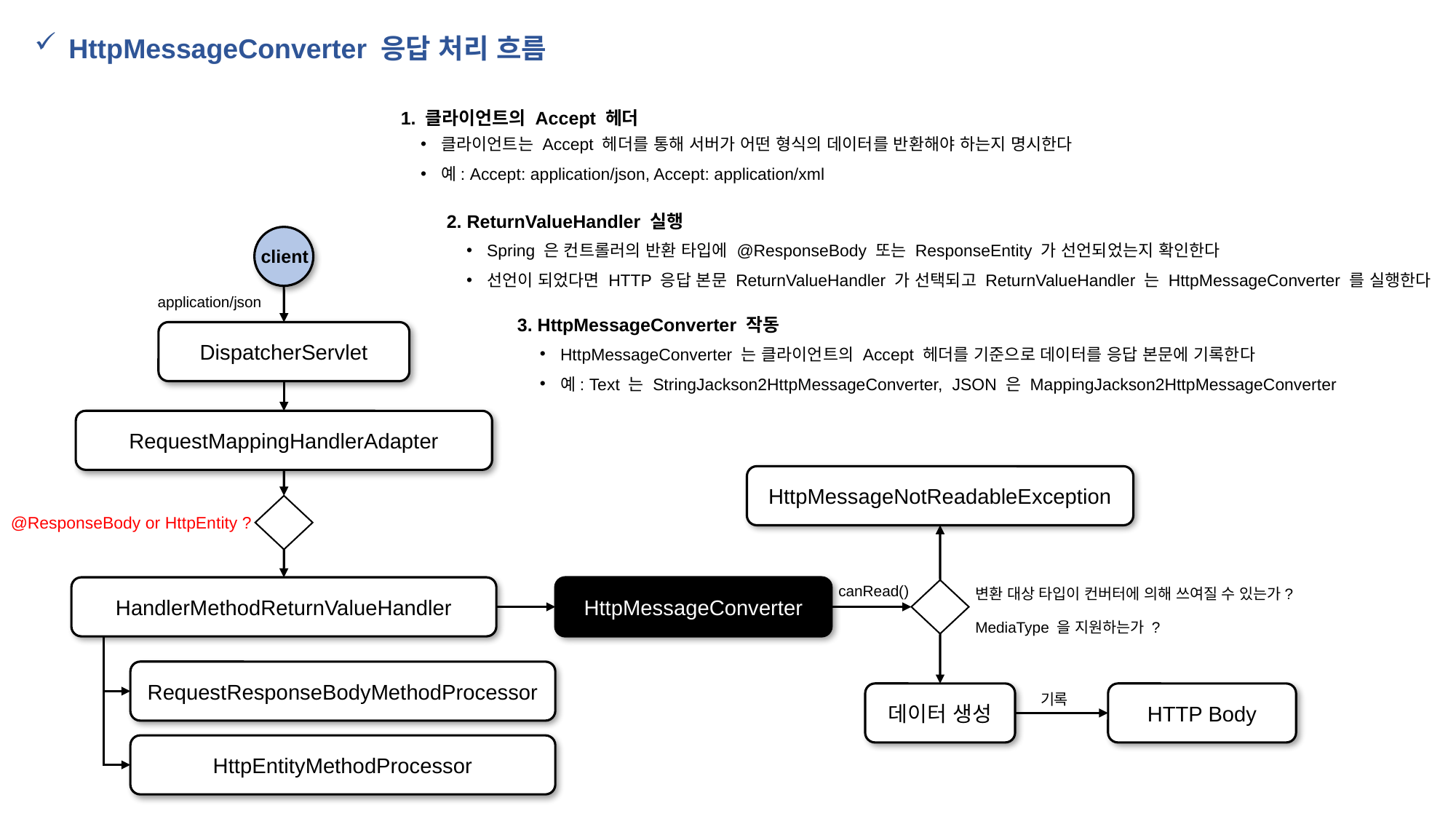

HttpMessageConverter 응답 처리 흐름
1. 클라이언트의 Accept 헤더
클라이언트는 Accept 헤더를 통해 서버가 어떤 형식의 데이터를 반환해야 하는지 명시한다
예: Accept: application/json, Accept: application/xml
2. ReturnValueHandler 실행
Spring 은 컨트롤러의 반환 타입에 @ResponseBody 또는 ResponseEntity 가 선언되었는지 확인한다
선언이 되었다면 HTTP 응답 본문 ReturnValueHandler 가 선택되고 ReturnValueHandler 는 HttpMessageConverter 를 실행한다

client
application/json
3. HttpMessageConverter 작동
DispatcherServlet
HttpMessageConverter 는 클라이언트의 Accept 헤더를 기준으로 데이터를 응답 본문에 기록한다
예: Text 는 StringJackson2HttpMessageConverter,  JSON 은 MappingJackson2HttpMessageConverter
RequestMappingHandlerAdapter
HttpMessageNotReadableException

@ResponseBody or HttpEntity ?
변환 대상 타입이 컨버터에 의해 쓰여질 수 있는가?
MediaType 을 지원하는가 ?
canRead()
HandlerMethodReturnValueHandler
HttpMessageConverter

RequestResponseBodyMethodProcessor
데이터 생성
HTTP Body
기록
HttpEntityMethodProcessor